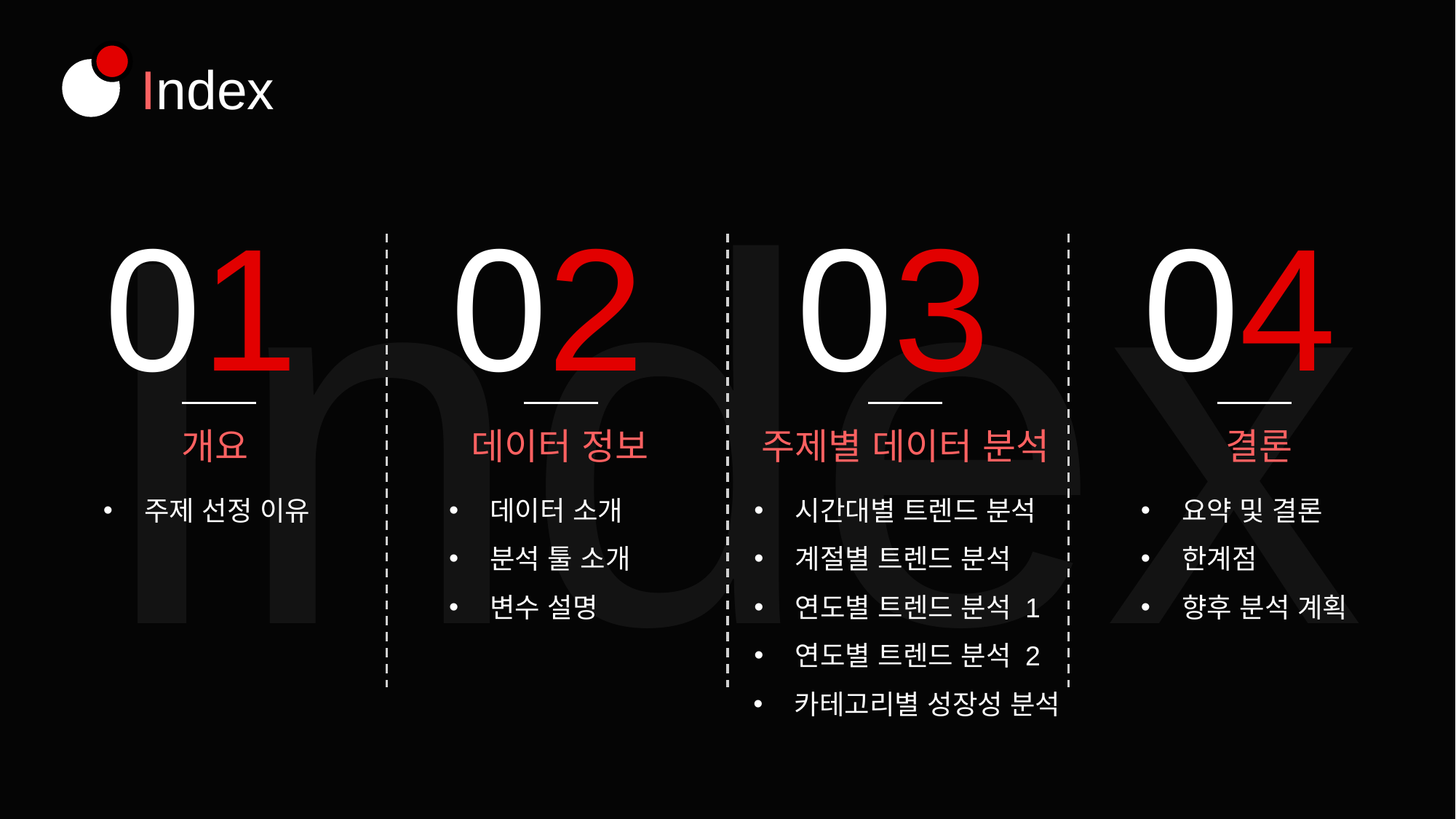

Index
Index
01
02
03
04
개요
데이터 정보
주제별 데이터 분석
결론
주제 선정 이유
데이터 소개
시간대별 트렌드 분석
요약 및 결론
분석 툴 소개
계절별 트렌드 분석
한계점
변수 설명
연도별 트렌드 분석 1
향후 분석 계획
연도별 트렌드 분석 2
카테고리별 성장성 분석